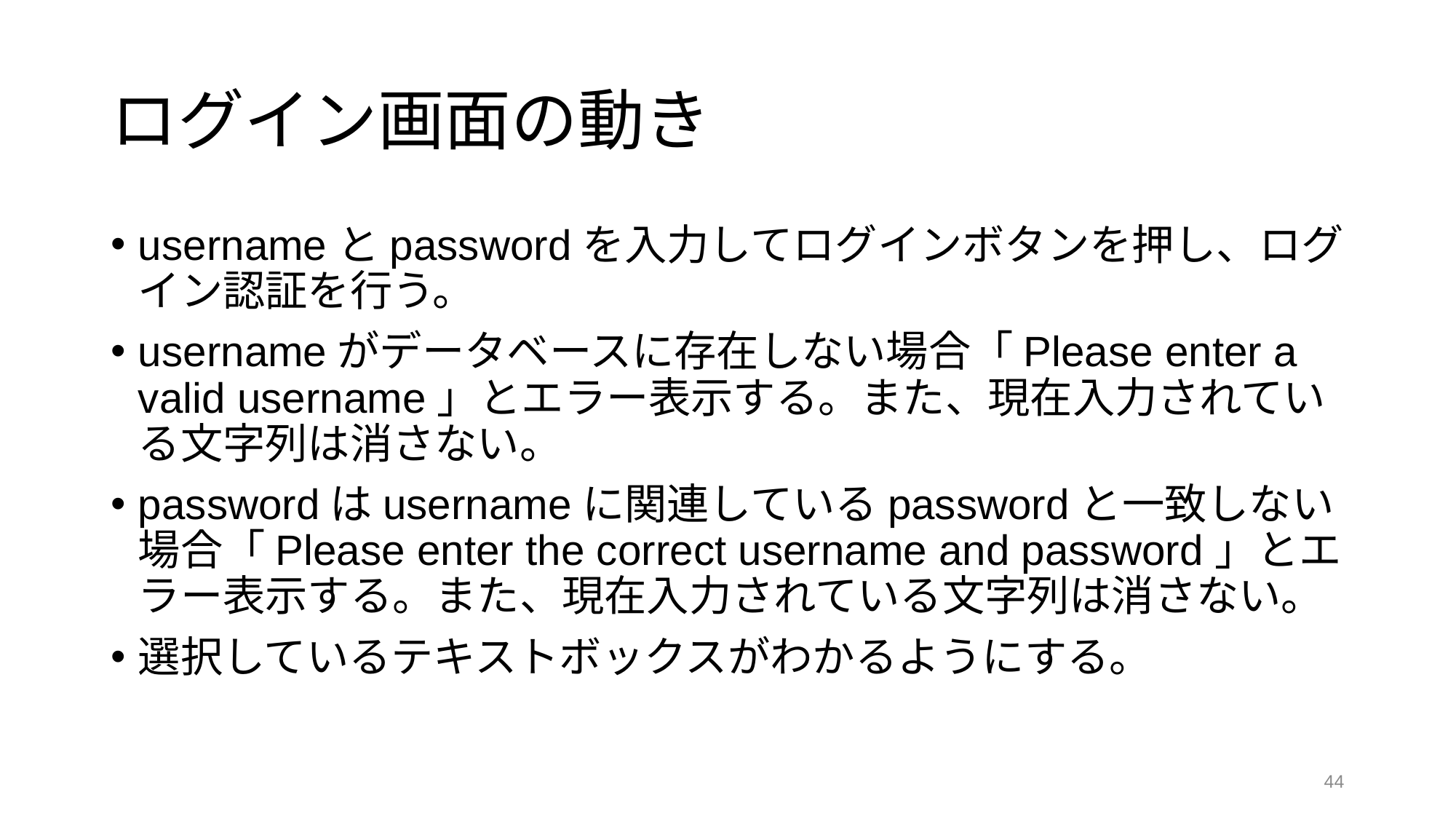

# ログイン画面の動き
usernameとpasswordを入力してログインボタンを押し、ログイン認証を行う。
usernameがデータベースに存在しない場合「Please enter a valid username」とエラー表示する。また、現在入力されている文字列は消さない。
passwordはusernameに関連しているpasswordと一致しない場合「Please enter the correct username and password」とエラー表示する。また、現在入力されている文字列は消さない。
選択しているテキストボックスがわかるようにする。

44